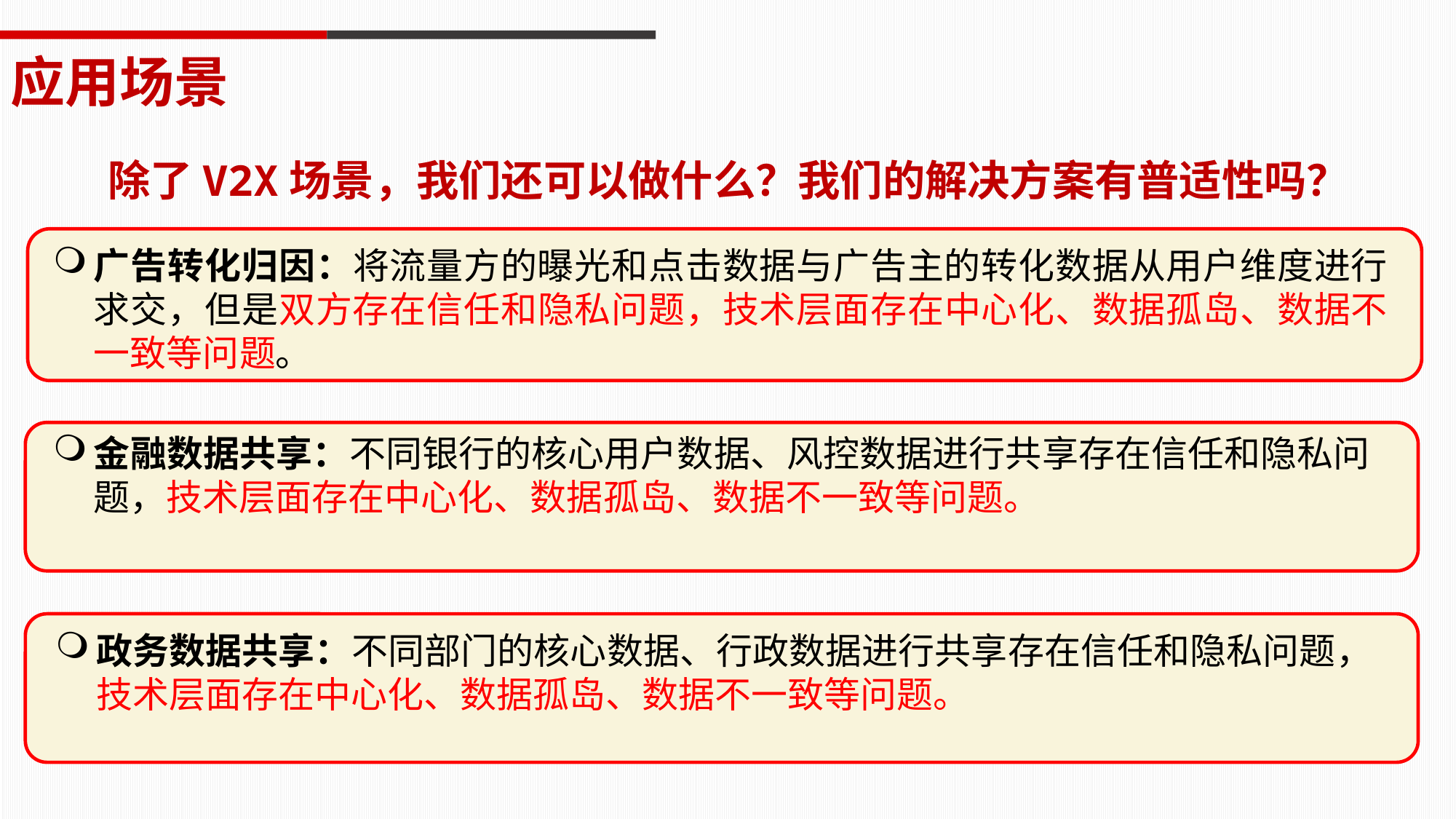

应用场景
除了V2X场景，我们还可以做什么？我们的解决方案有普适性吗？

广告转化归因：将流量方的曝光和点击数据与广告主的转化数据从用户维度进行求交，但是双方存在信任和隐私问题，技术层面存在中心化、数据孤岛、数据不一致等问题。

金融数据共享：不同银行的核心用户数据、风控数据进行共享存在信任和隐私问题，技术层面存在中心化、数据孤岛、数据不一致等问题。

政务数据共享：不同部门的核心数据、行政数据进行共享存在信任和隐私问题，技术层面存在中心化、数据孤岛、数据不一致等问题。